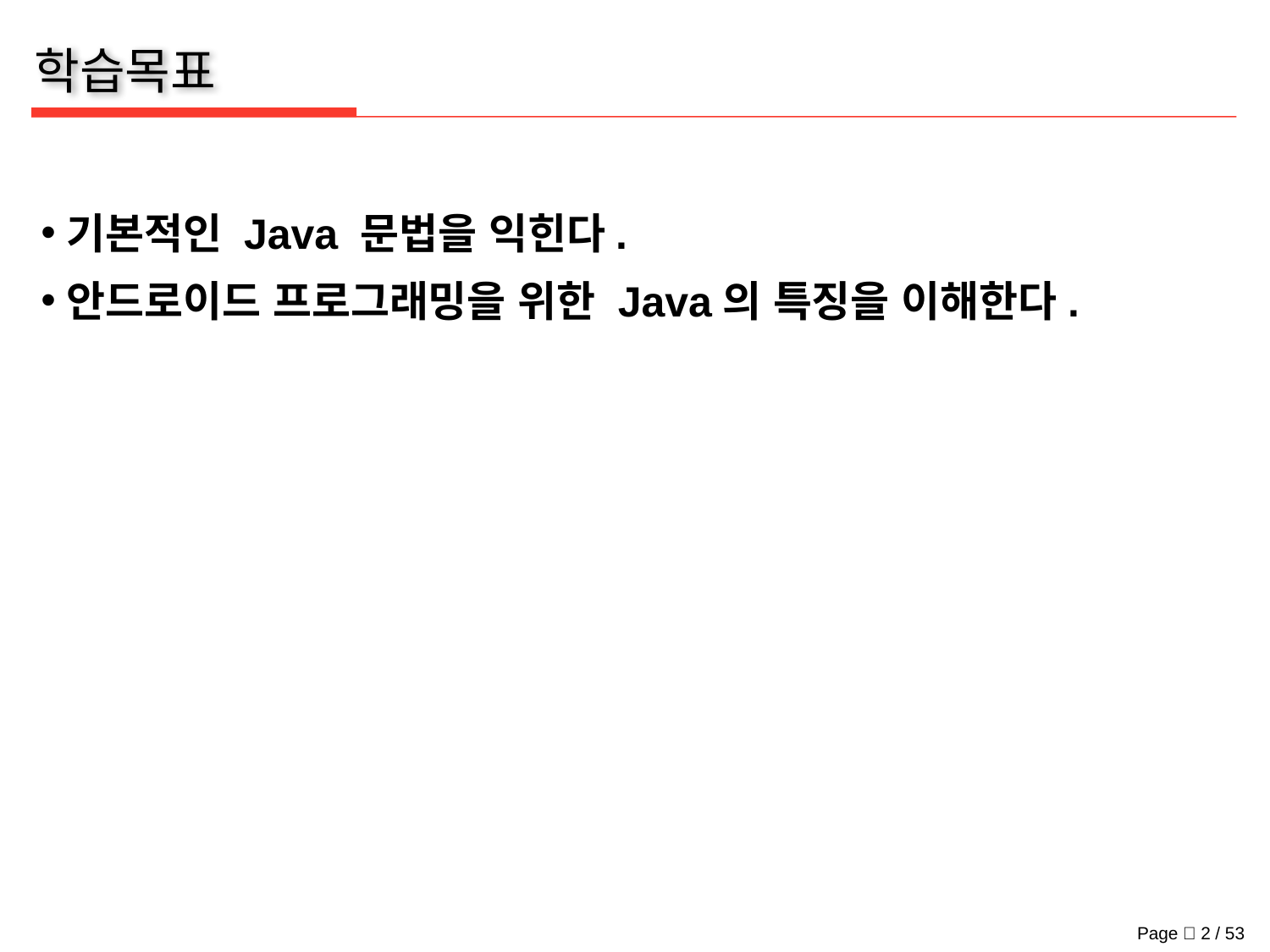

기본적인 Java 문법을 익힌다.
안드로이드 프로그래밍을 위한 Java의 특징을 이해한다.